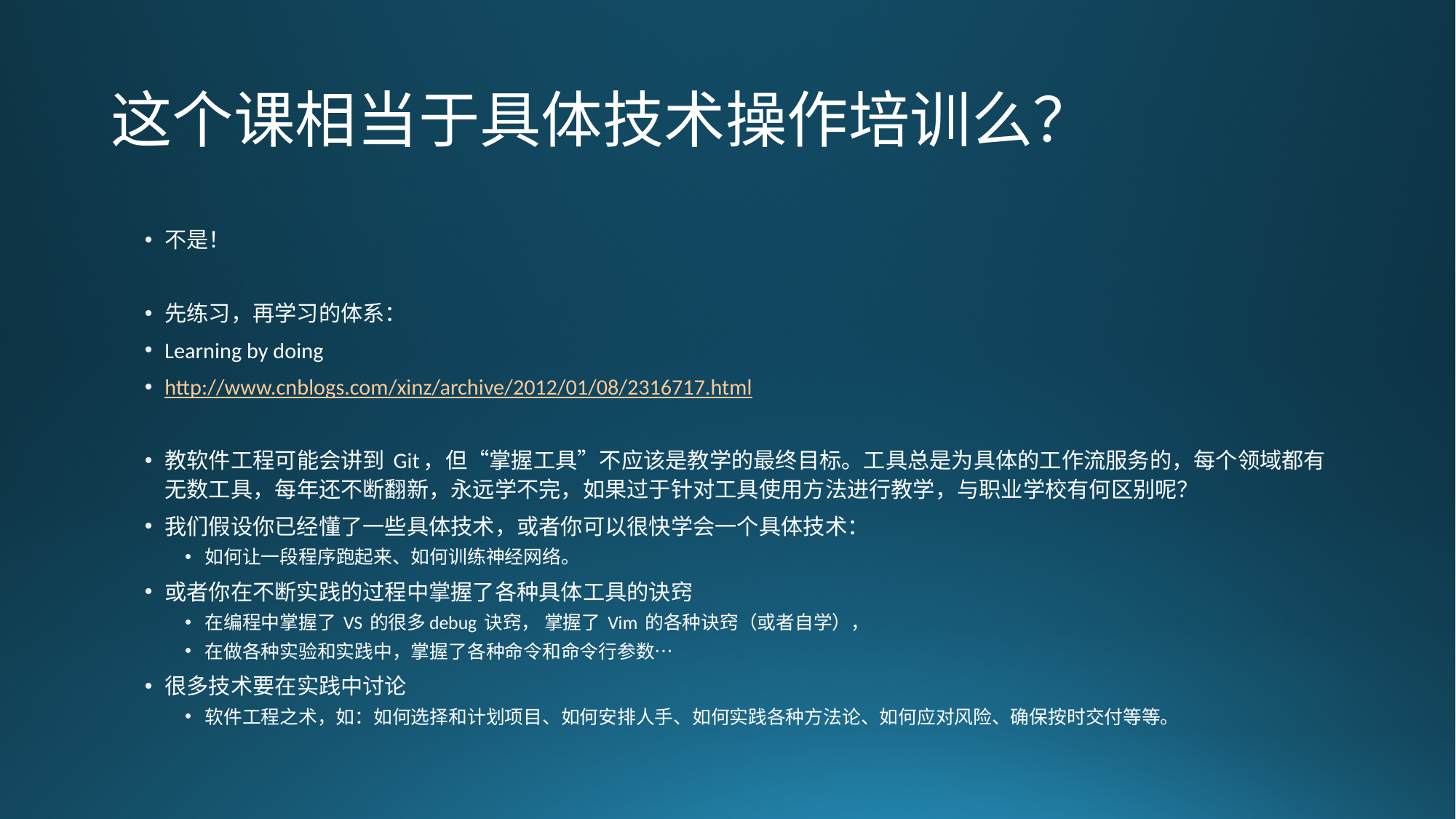

# 这个课相当于具体技术操作培训么？
不是！

先练习，再学习的体系：
Learning by doing
http://www.cnblogs.com/xinz/archive/2012/01/08/2316717.html

教软件工程可能会讲到 Git，但“掌握工具”不应该是教学的最终目标。工具总是为具体的工作流服务的，每个领域都有无数工具，每年还不断翻新，永远学不完，如果过于针对工具使用方法进行教学，与职业学校有何区别呢？
我们假设你已经懂了一些具体技术，或者你可以很快学会一个具体技术：
如何让一段程序跑起来、如何训练神经网络。
或者你在不断实践的过程中掌握了各种具体工具的诀窍
在编程中掌握了 VS 的很多debug 诀窍， 掌握了 Vim 的各种诀窍（或者自学），
在做各种实验和实践中，掌握了各种命令和命令行参数…
很多技术要在实践中讨论
软件工程之术，如：如何选择和计划项目、如何安排人手、如何实践各种方法论、如何应对风险、确保按时交付等等。